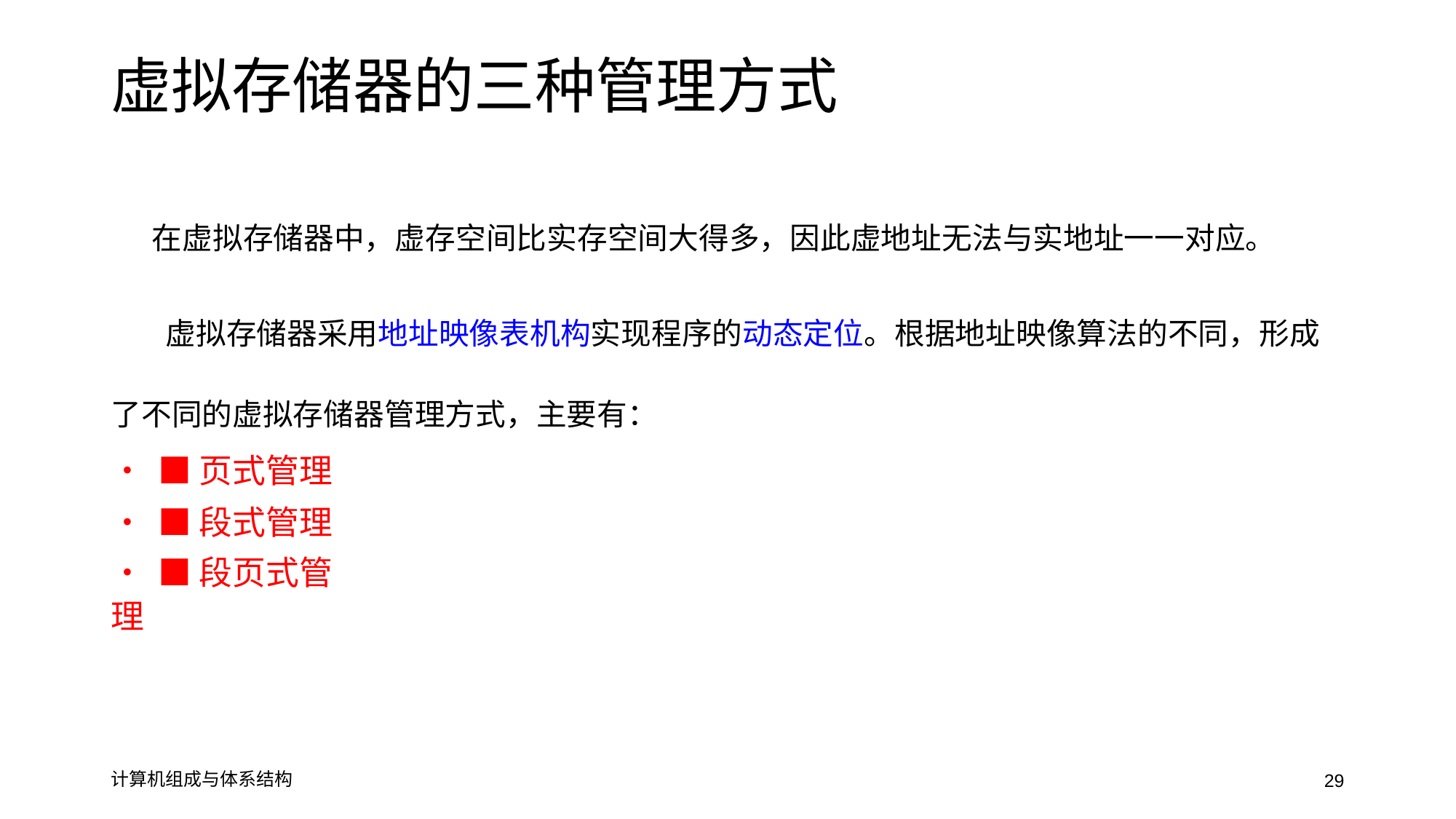

虚拟存储器的三种管理方式
在虚拟存储器中，虚存空间比实存空间大得多，因此虚地址无法与实地址一一对应。
虚拟存储器采用地址映像表机构实现程序的动态定位。根据地址映像算法的不同，形成
了不同的虚拟存储器管理方式，主要有：
• ■页式管理
• ■段式管理
• ■段页式管理
29
计算机组成与体系结构